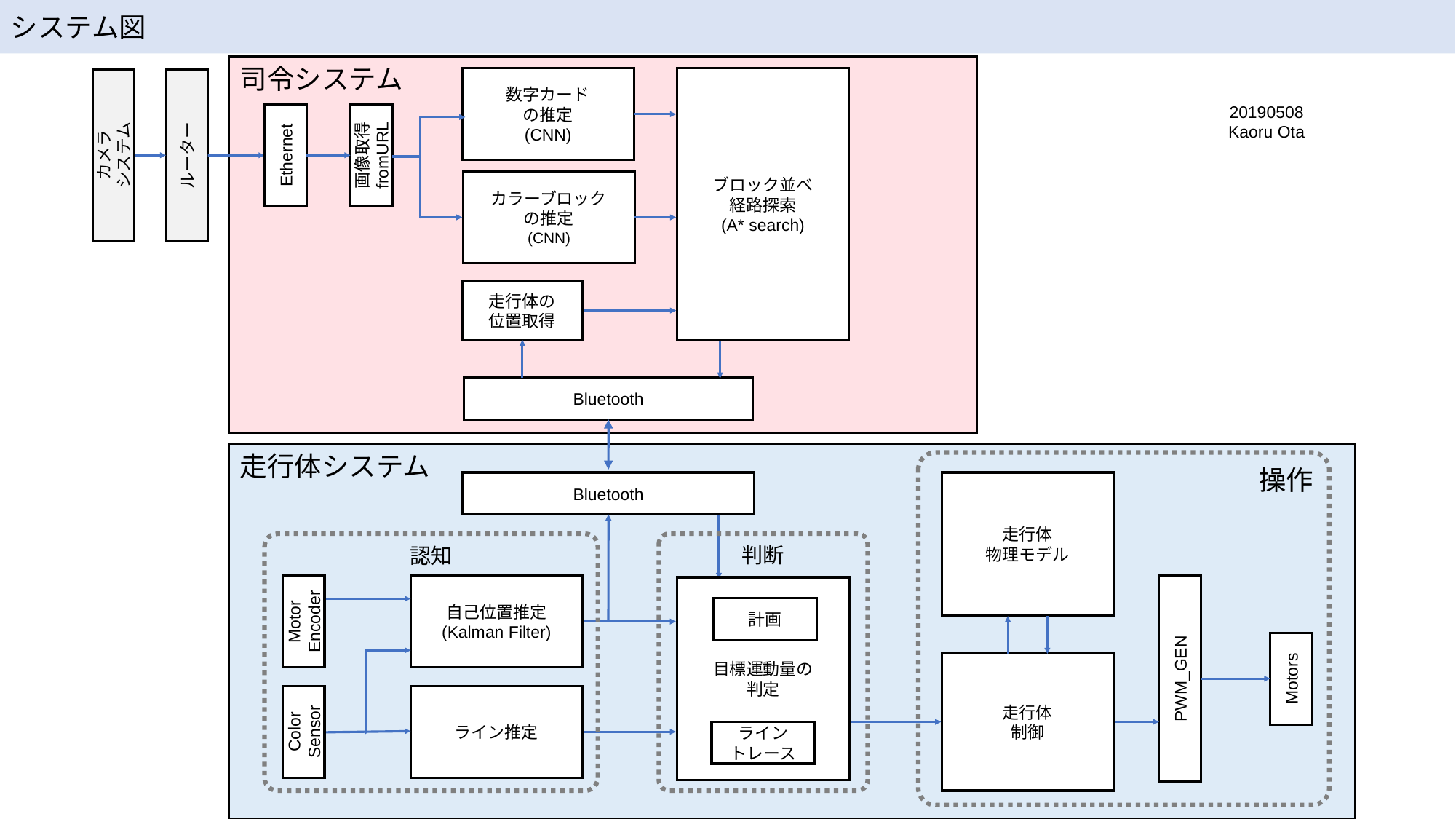

システム図
司令システム
ブロック並べ
経路探索
(A* search)
数字カード
の推定
(CNN)
Ethernet
画像取得
fromURL
カラーブロック
の推定
(CNN)
走行体の
位置取得
Bluetooth
Bluetooth
20190508
Kaoru Ota
カメラ
システム
ルーター
走行体システム
操作
走行体
物理モデル
判断
認知
自己位置推定
(Kalman Filter)
目標運動量の
判定
計画
Motor
Encoder
走行体
制御
PWM_GEN
Motors
ライン推定
Color
Sensor
ライン
トレース